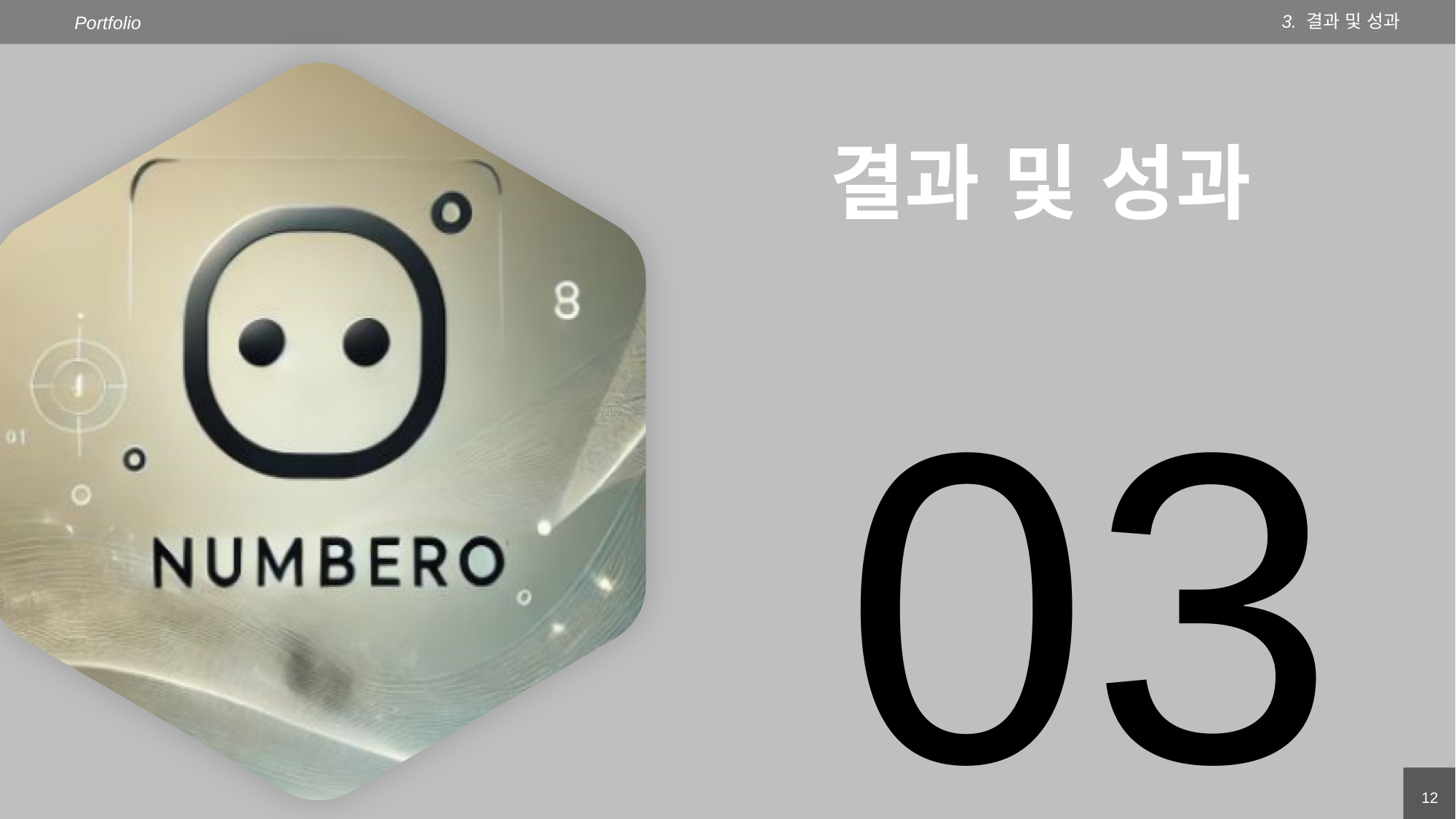

3. 결과 및 성과
Portfolio

결과 및 성과
03
12